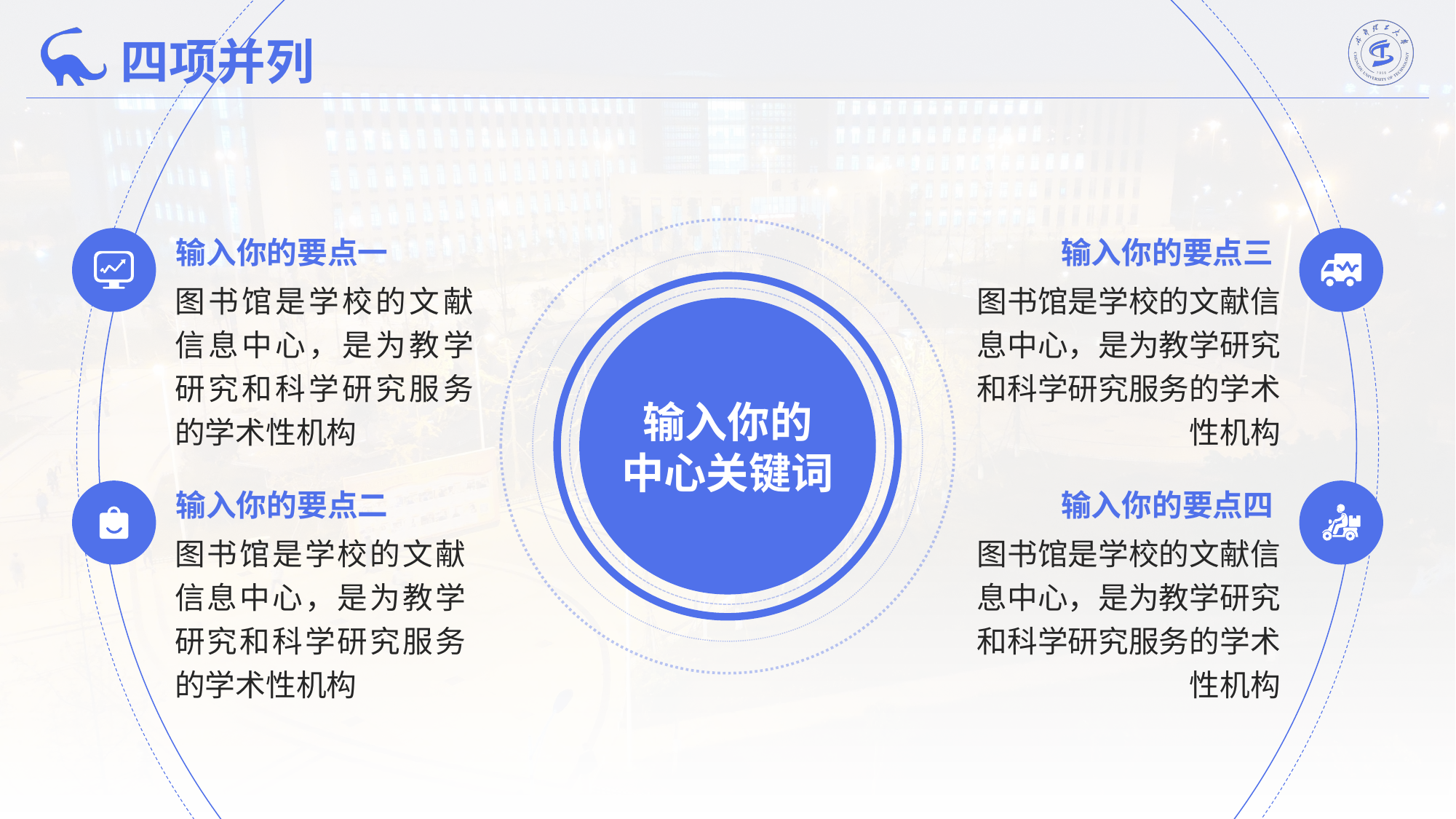

四项并列

输入你的要点一
输入你的要点三

图书馆是学校的文献信息中心，是为教学研究和科学研究服务的学术性机构
图书馆是学校的文献信息中心，是为教学研究和科学研究服务的学术性机构

输入你的
中心关键词

输入你的要点二
输入你的要点四

图书馆是学校的文献信息中心，是为教学研究和科学研究服务的学术性机构
图书馆是学校的文献信息中心，是为教学研究和科学研究服务的学术性机构